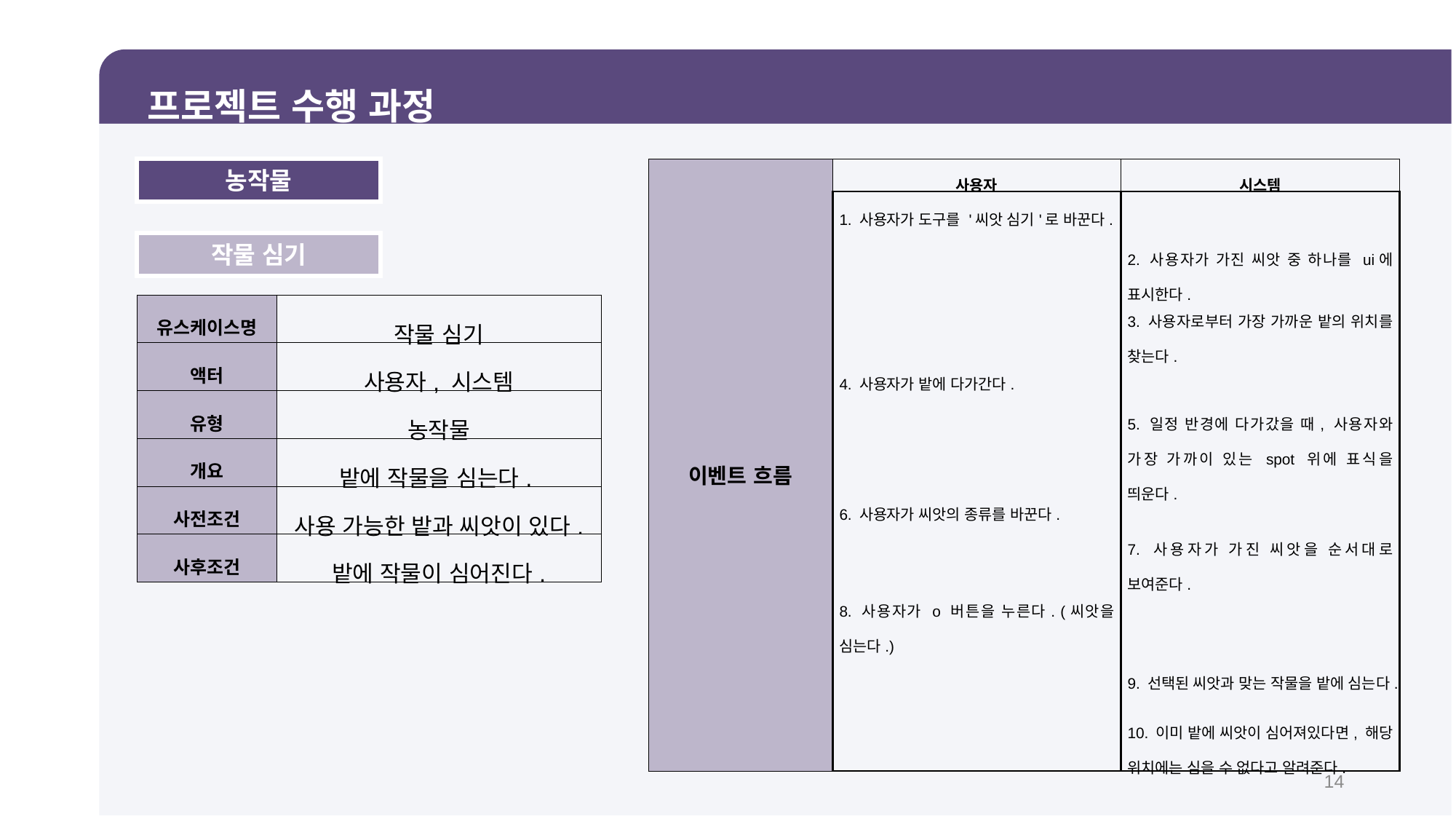

프로젝트 수행 과정
농작물
| 이벤트 흐름 | 사용자 | 시스템 |
| --- | --- | --- |
|  | 1. 사용자가 도구를 '씨앗 심기'로 바꾼다. |  |
|  |  | 2. 사용자가 가진 씨앗 중 하나를 ui에 표시한다. |
|  |  | 3. 사용자로부터 가장 가까운 밭의 위치를 찾는다. |
|  | 4. 사용자가 밭에 다가간다. |  |
|  |  | 5. 일정 반경에 다가갔을 때, 사용자와 가장 가까이 있는 spot 위에 표식을 띄운다. |
|  | 6. 사용자가 씨앗의 종류를 바꾼다. |  |
|  |  | 7. 사용자가 가진 씨앗을 순서대로 보여준다. |
|  | 8. 사용자가 o 버튼을 누른다. (씨앗을 심는다.) |  |
|  |  | 9. 선택된 씨앗과 맞는 작물을 밭에 심는다. |
|  |  | 10. 이미 밭에 씨앗이 심어져있다면, 해당 위치에는 심을 수 없다고 알려준다. |
작물 심기
| 유스케이스명 | 작물 심기 |
| --- | --- |
| 액터 | 사용자, 시스템 |
| 유형 | 농작물 |
| 개요 | 밭에 작물을 심는다. |
| 사전조건 | 사용 가능한 밭과 씨앗이 있다. |
| 사후조건 | 밭에 작물이 심어진다. |
14